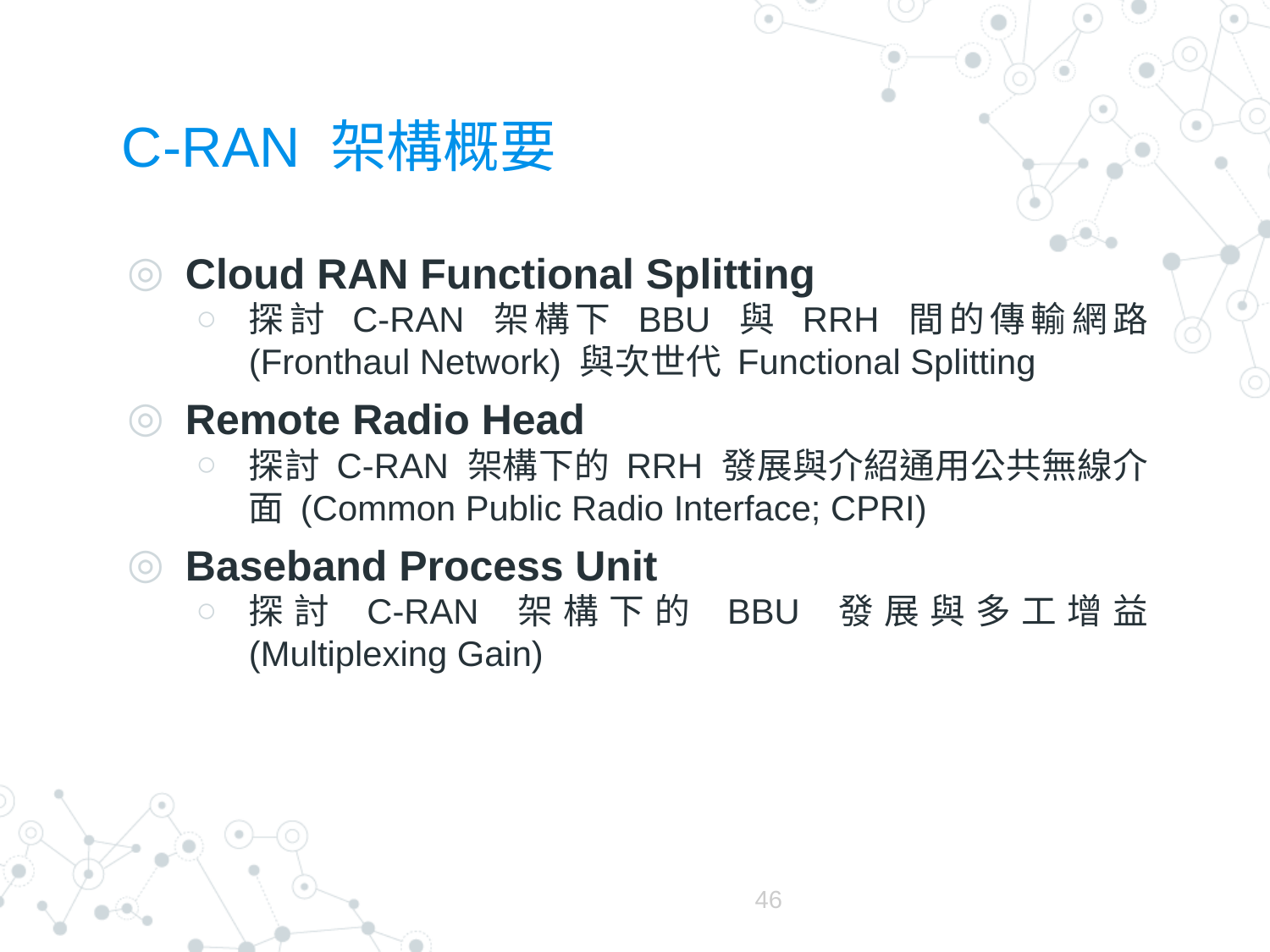

# C-RAN 架構概要
Cloud RAN Functional Splitting
探討 C-RAN 架構下 BBU 與 RRH 間的傳輸網路 (Fronthaul Network) 與次世代 Functional Splitting
Remote Radio Head
探討 C-RAN 架構下的 RRH 發展與介紹通用公共無線介面 (Common Public Radio Interface; CPRI)
Baseband Process Unit
探討 C-RAN 架構下的 BBU 發展與多工增益 (Multiplexing Gain)
46